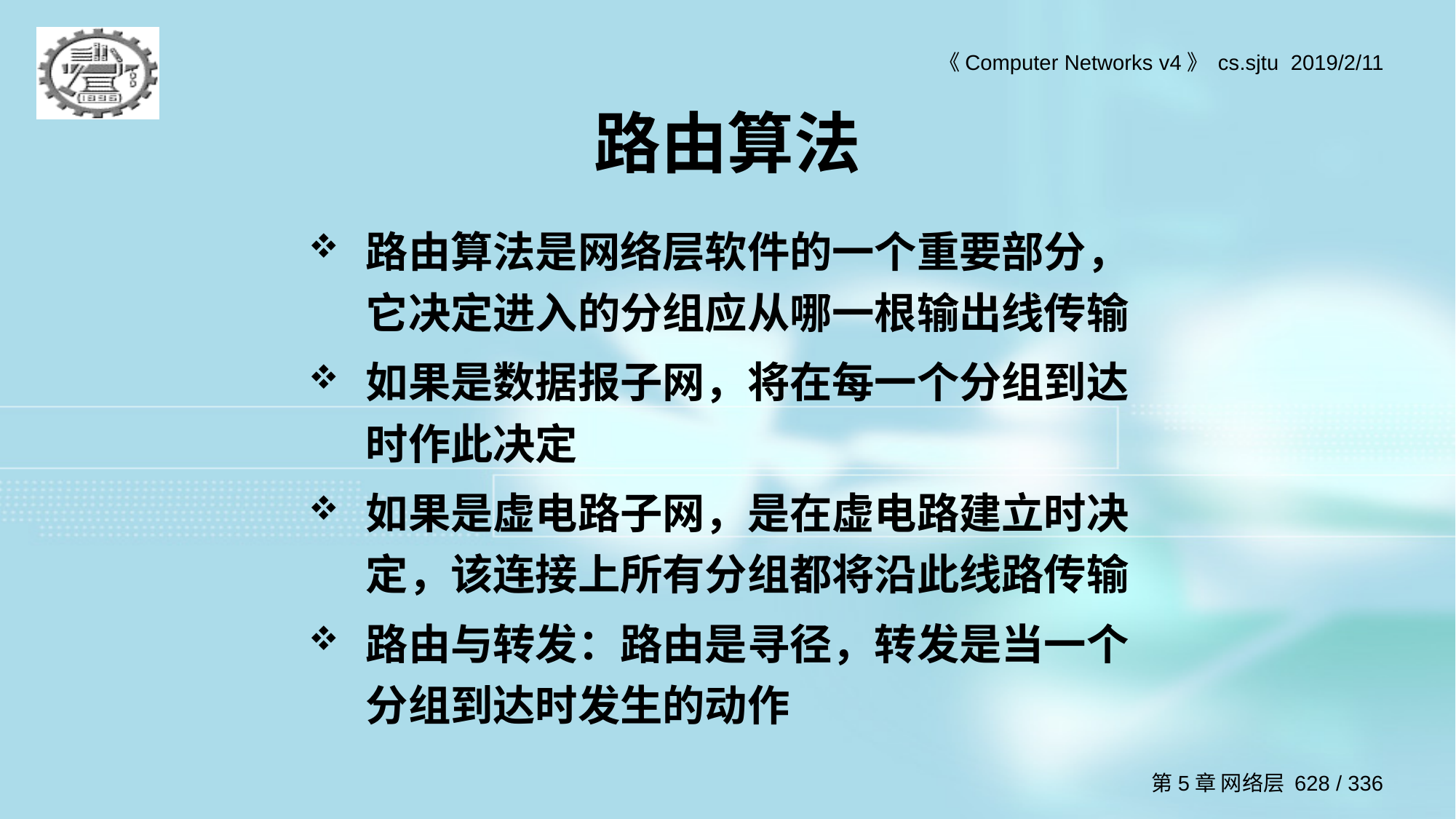

# 路由算法
路由算法是网络层软件的一个重要部分，它决定进入的分组应从哪一根输出线传输
如果是数据报子网，将在每一个分组到达时作此决定
如果是虚电路子网，是在虚电路建立时决定，该连接上所有分组都将沿此线路传输
路由与转发：路由是寻径，转发是当一个分组到达时发生的动作